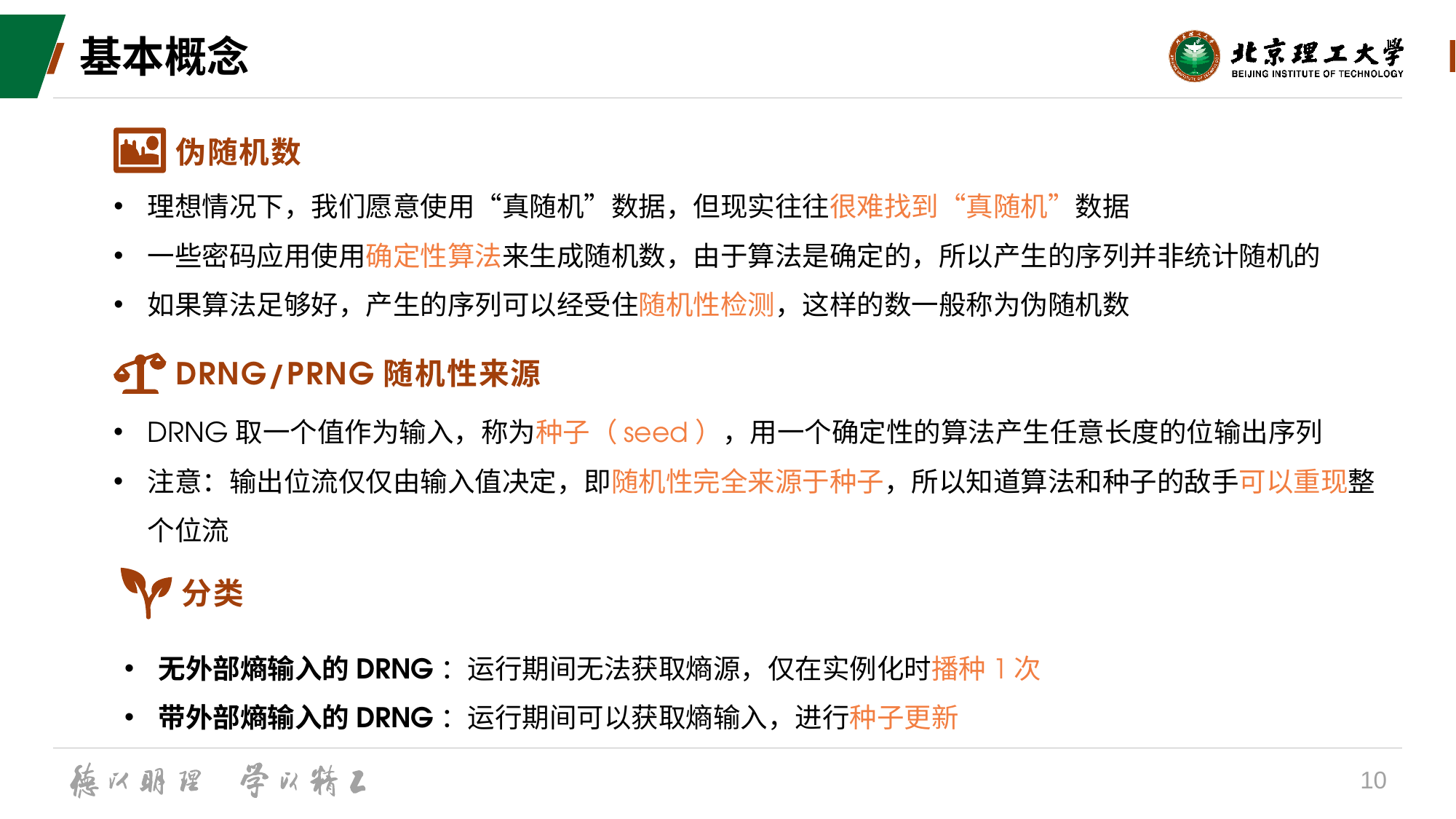

# 基本概念
伪随机数

理想情况下，我们愿意使用“真随机”数据，但现实往往很难找到“真随机”数据
一些密码应用使用确定性算法来生成随机数，由于算法是确定的，所以产生的序列并非统计随机的
如果算法足够好，产生的序列可以经受住随机性检测，这样的数一般称为伪随机数

DRNG/PRNG随机性来源

DRNG取一个值作为输入，称为种子（seed），用一个确定性的算法产生任意长度的位输出序列
注意：输出位流仅仅由输入值决定，即随机性完全来源于种子，所以知道算法和种子的敌手可以重现整个位流

分类

无外部熵输入的DRNG：运行期间无法获取熵源，仅在实例化时播种1次
带外部熵输入的DRNG：运行期间可以获取熵输入，进行种子更新